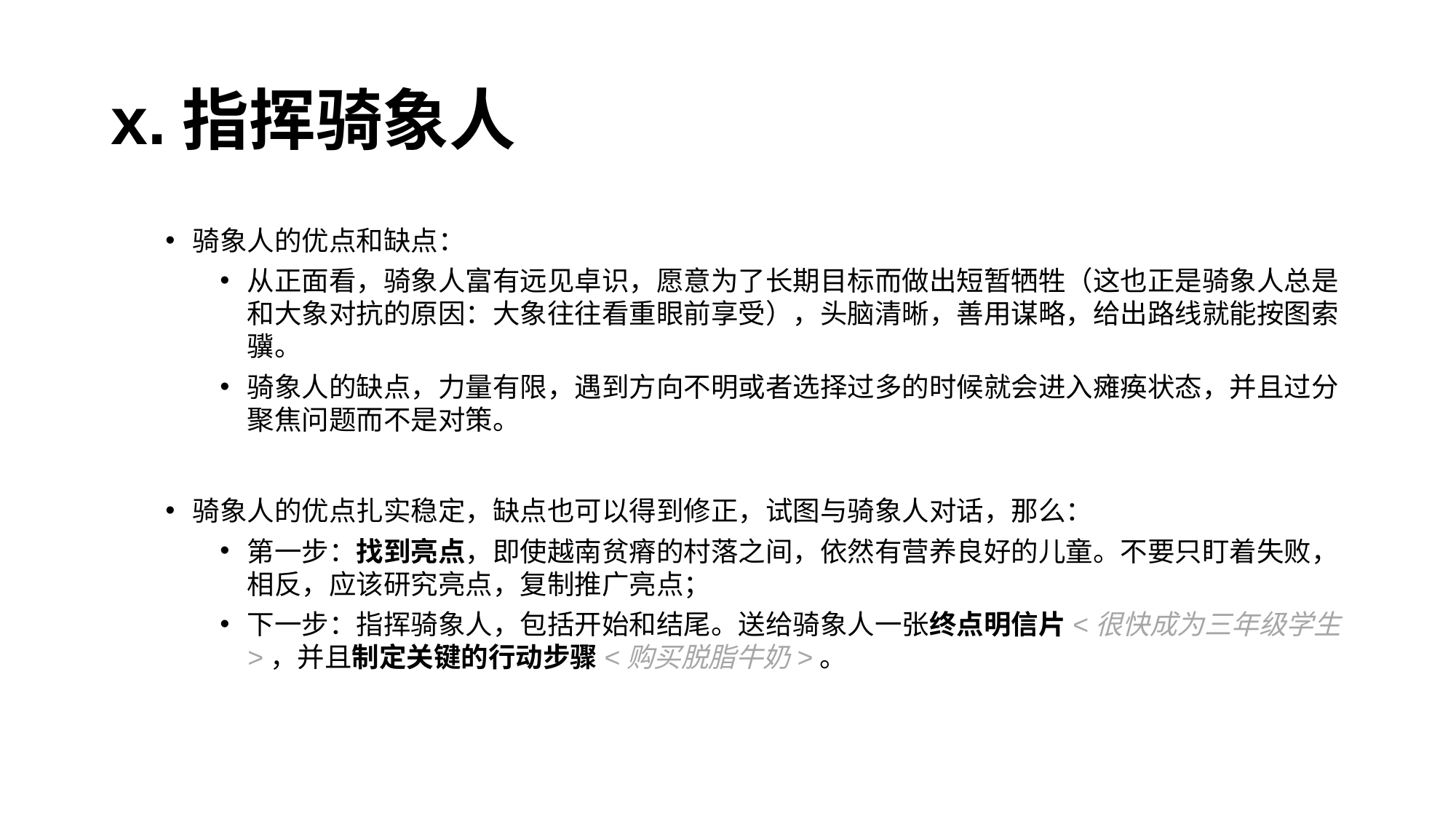

# x.指挥骑象人
骑象人的优点和缺点：
从正面看，骑象人富有远见卓识，愿意为了长期目标而做出短暂牺牲（这也正是骑象人总是和大象对抗的原因：大象往往看重眼前享受），头脑清晰，善用谋略，给出路线就能按图索骥。
骑象人的缺点，力量有限，遇到方向不明或者选择过多的时候就会进入瘫痪状态，并且过分聚焦问题而不是对策。

骑象人的优点扎实稳定，缺点也可以得到修正，试图与骑象人对话，那么：
第一步：找到亮点，即使越南贫瘠的村落之间，依然有营养良好的儿童。不要只盯着失败，相反，应该研究亮点，复制推广亮点；
下一步：指挥骑象人，包括开始和结尾。送给骑象人一张终点明信片<很快成为三年级学生>，并且制定关键的行动步骤<购买脱脂牛奶>。